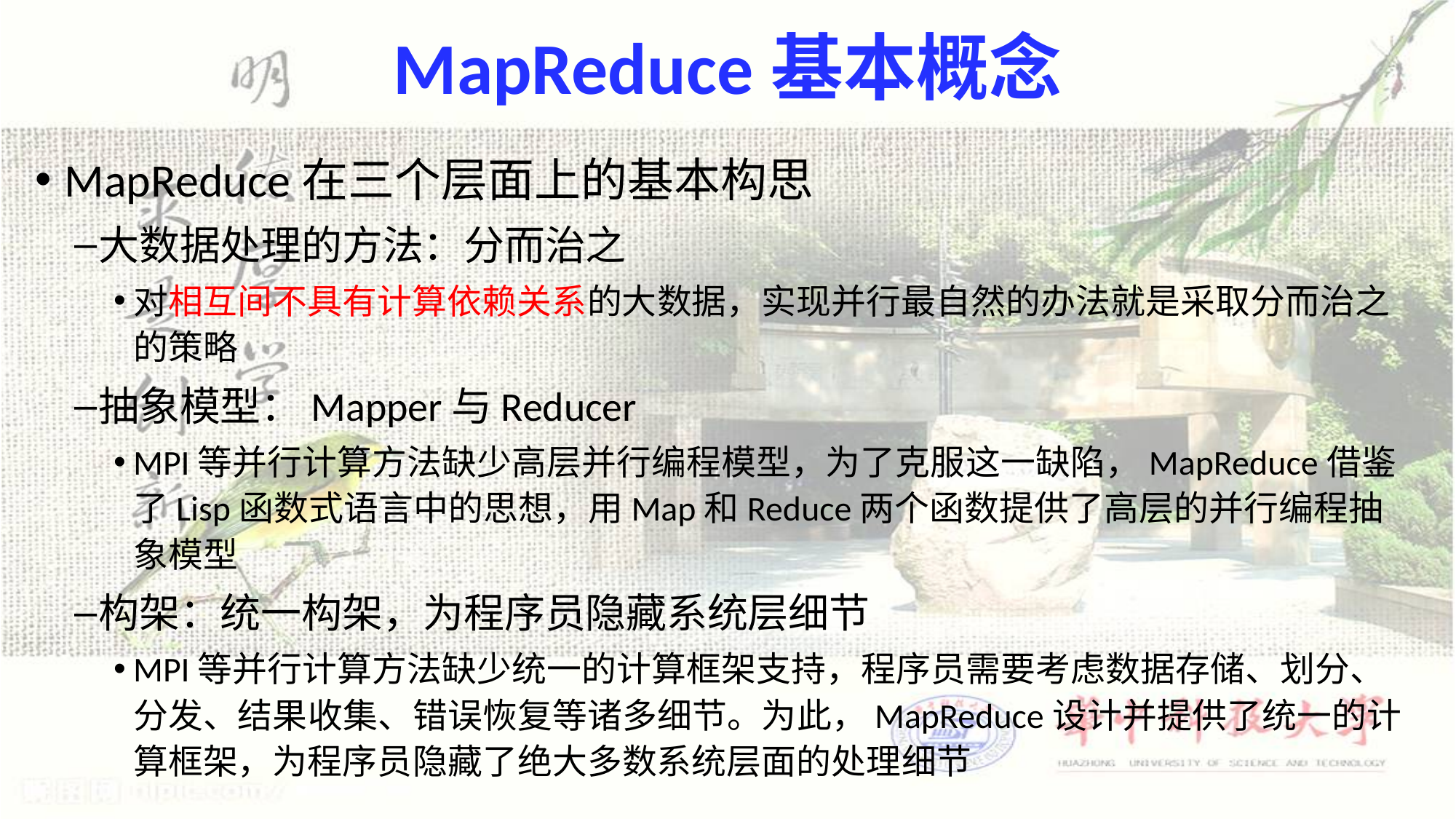

# MapReduce基本概念
MapReduce在三个层面上的基本构思
大数据处理的方法：分而治之
对相互间不具有计算依赖关系的大数据，实现并行最自然的办法就是采取分而治之的策略
抽象模型：Mapper与Reducer
MPI等并行计算方法缺少高层并行编程模型，为了克服这一缺陷，MapReduce借鉴了Lisp函数式语言中的思想，用Map和Reduce两个函数提供了高层的并行编程抽象模型
构架：统一构架，为程序员隐藏系统层细节
MPI等并行计算方法缺少统一的计算框架支持，程序员需要考虑数据存储、划分、分发、结果收集、错误恢复等诸多细节。为此，MapReduce设计并提供了统一的计算框架，为程序员隐藏了绝大多数系统层面的处理细节